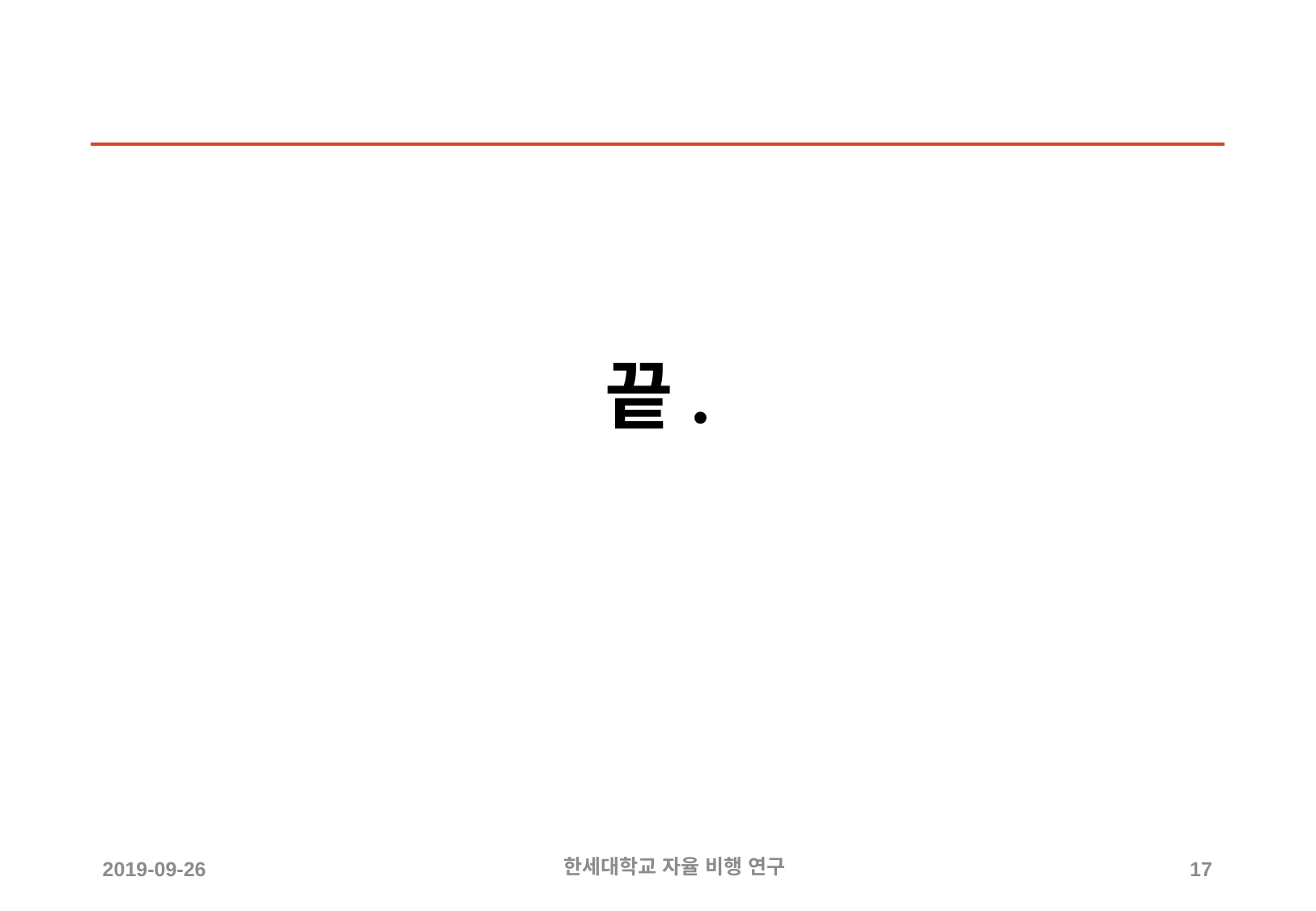

# 끝.
2019-09-26
한세대학교 자율 비행 연구
17